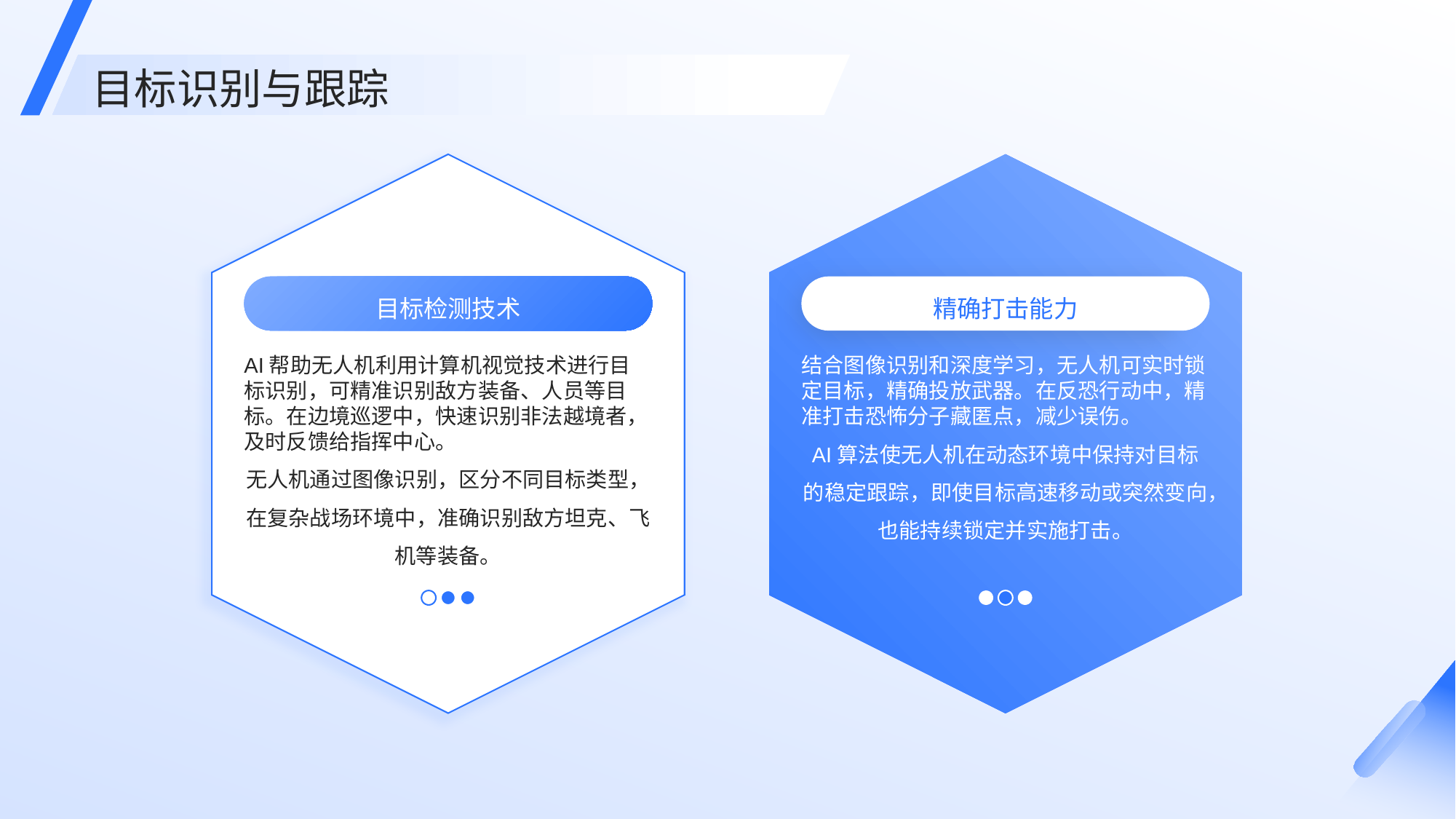

目标识别与跟踪

精确打击能力
目标检测技术
AI帮助无人机利用计算机视觉技术进行目标识别，可精准识别敌方装备、人员等目标。在边境巡逻中，快速识别非法越境者，及时反馈给指挥中心。
无人机通过图像识别，区分不同目标类型，在复杂战场环境中，准确识别敌方坦克、飞机等装备。
结合图像识别和深度学习，无人机可实时锁定目标，精确投放武器。在反恐行动中，精准打击恐怖分子藏匿点，减少误伤。
AI算法使无人机在动态环境中保持对目标的稳定跟踪，即使目标高速移动或突然变向，也能持续锁定并实施打击。